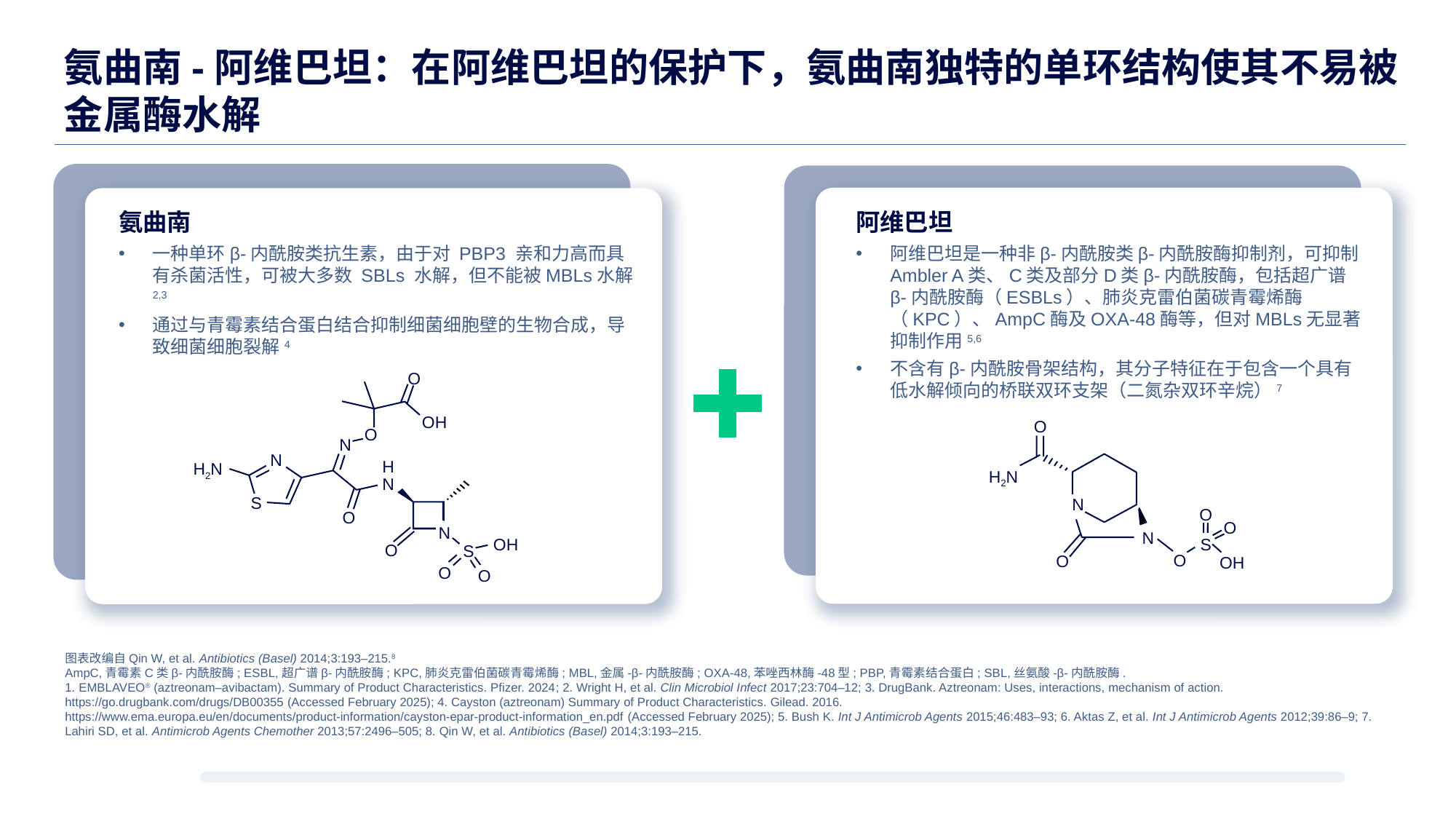

# 氨曲南-阿维巴坦：在阿维巴坦的保护下，氨曲南独特的单环结构使其不易被金属酶水解

氨曲南
一种单环β-内酰胺类抗生素，由于对 PBP3 亲和力高而具有杀菌活性，可被大多数 SBLs 水解，但不能被MBLs水解2,3
通过与青霉素结合蛋白结合抑制细菌细胞壁的生物合成，导致细菌细胞裂解4
阿维巴坦
阿维巴坦是一种非β-内酰胺类β-内酰胺酶抑制剂，可抑制Ambler A类、C类及部分D类β-内酰胺酶，包括超广谱β-内酰胺酶（ESBLs）、肺炎克雷伯菌碳青霉烯酶（KPC）、AmpC酶及OXA-48酶等，但对MBLs无显著抑制作用5,6
不含有β-内酰胺骨架结构，其分子特征在于包含一个具有低水解倾向的桥联双环支架（二氮杂双环辛烷）7

O

OH
O
O
N

N
HN
H2N

H2N

S
N

O
O
O
N
N

OH
S

O
S

O
O
OH

O

O
图表改编自Qin W, et al. Antibiotics (Basel) 2014;3:193–215.8
AmpC,青霉素C类β-内酰胺酶; ESBL,超广谱β-内酰胺酶; KPC,肺炎克雷伯菌碳青霉烯酶; MBL,金属-β-内酰胺酶; OXA-48,苯唑西林酶-48型; PBP,青霉素结合蛋白; SBL,丝氨酸-β-内酰胺酶.
1. EMBLAVEO®️ (aztreonam–avibactam). Summary of Product Characteristics. Pfizer. 2024; 2. Wright H, et al. Clin Microbiol Infect 2017;23:704–12; 3. DrugBank. Aztreonam: Uses, interactions, mechanism of action. https://go.drugbank.com/drugs/DB00355 (Accessed February 2025); 4. Cayston (aztreonam) Summary of Product Characteristics. Gilead. 2016. https://www.ema.europa.eu/en/documents/product-information/cayston-epar-product-information_en.pdf (Accessed February 2025); 5. Bush K. Int J Antimicrob Agents 2015;46:483–93; 6. Aktas Z, et al. Int J Antimicrob Agents 2012;39:86–9; 7. Lahiri SD, et al. Antimicrob Agents Chemother 2013;57:2496–505; 8. Qin W, et al. Antibiotics (Basel) 2014;3:193–215.